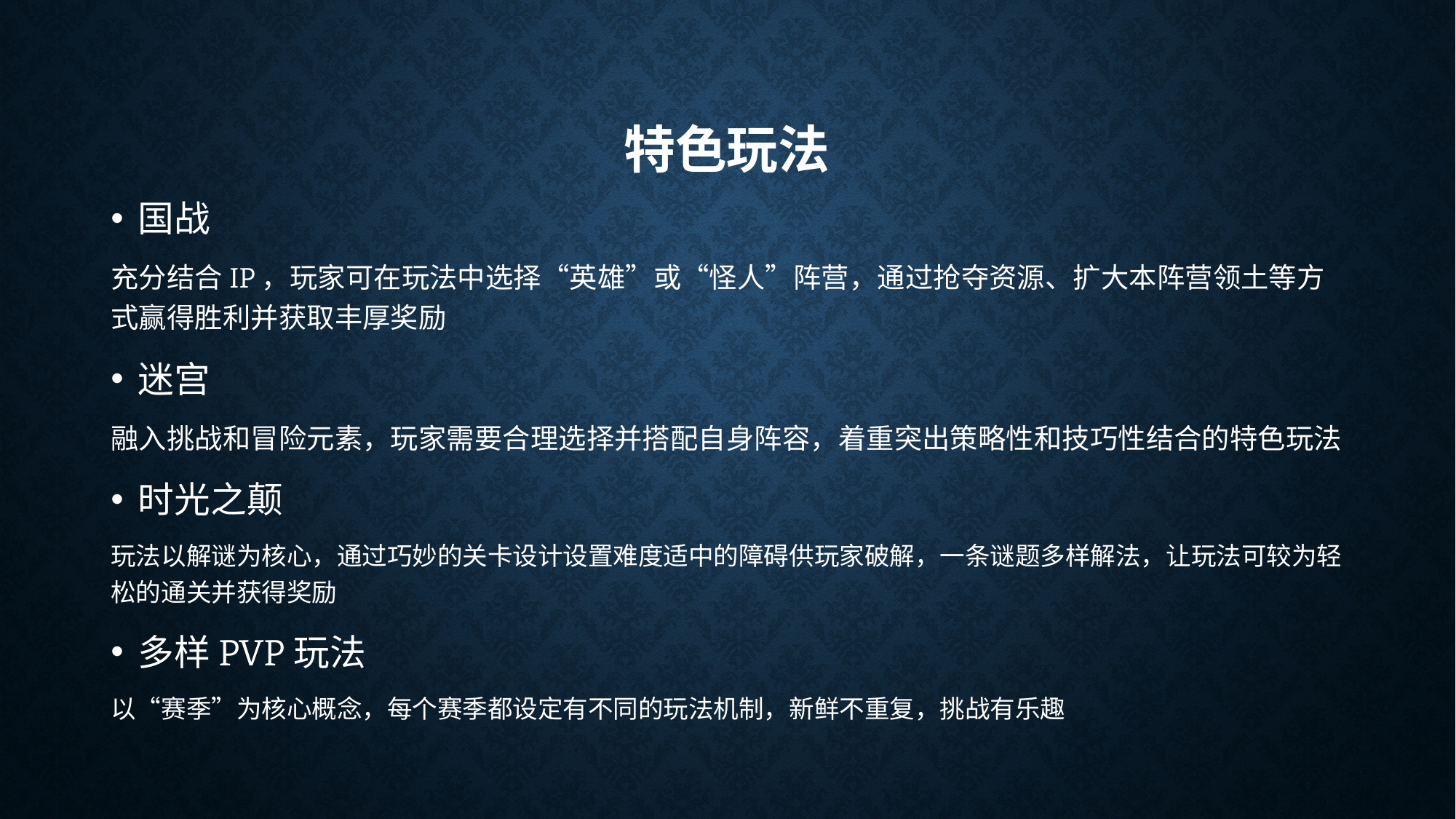

# 特色玩法
国战
充分结合IP，玩家可在玩法中选择“英雄”或“怪人”阵营，通过抢夺资源、扩大本阵营领土等方式赢得胜利并获取丰厚奖励
迷宫
融入挑战和冒险元素，玩家需要合理选择并搭配自身阵容，着重突出策略性和技巧性结合的特色玩法
时光之颠
玩法以解谜为核心，通过巧妙的关卡设计设置难度适中的障碍供玩家破解，一条谜题多样解法，让玩法可较为轻松的通关并获得奖励
多样PVP玩法
以“赛季”为核心概念，每个赛季都设定有不同的玩法机制，新鲜不重复，挑战有乐趣